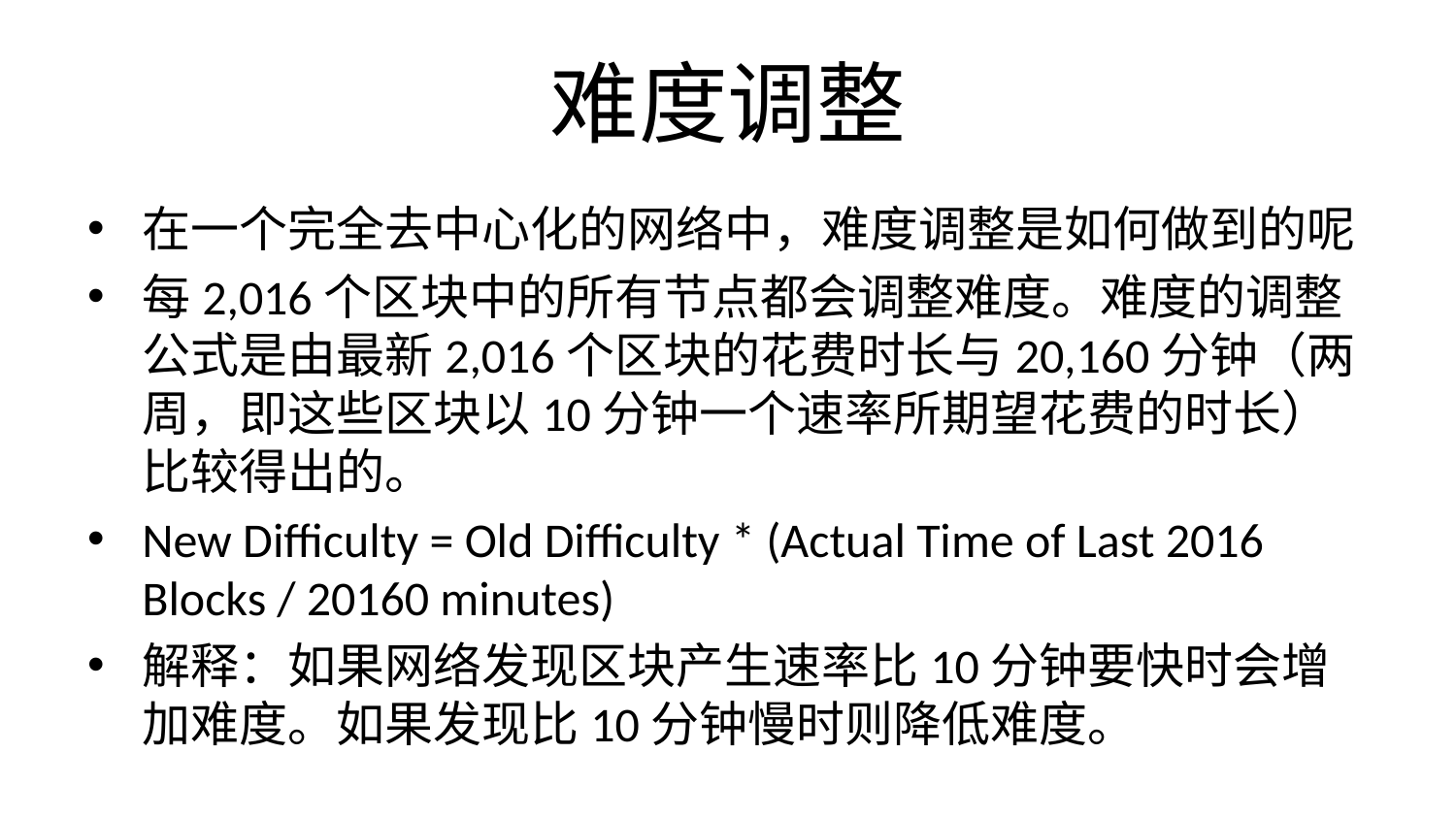

# 难度调整
在⼀个完全去中⼼化的⽹络中，难度调整是如何做到的呢
每2,016个区块中的所有节点都会调整难度。难度的调整公式是由最新2,016个区块的花费时⻓与20,160分钟（两周，即这些区块以10分钟⼀个速率所期望花费的时⻓）⽐较得出的。
New Difficulty = Old Difficulty * (Actual Time of Last 2016 Blocks / 20160 minutes)
解释：如果⽹络发现区块产⽣速率⽐10分钟要快时会增加难度。如果发现⽐10分钟慢时则降低难度。